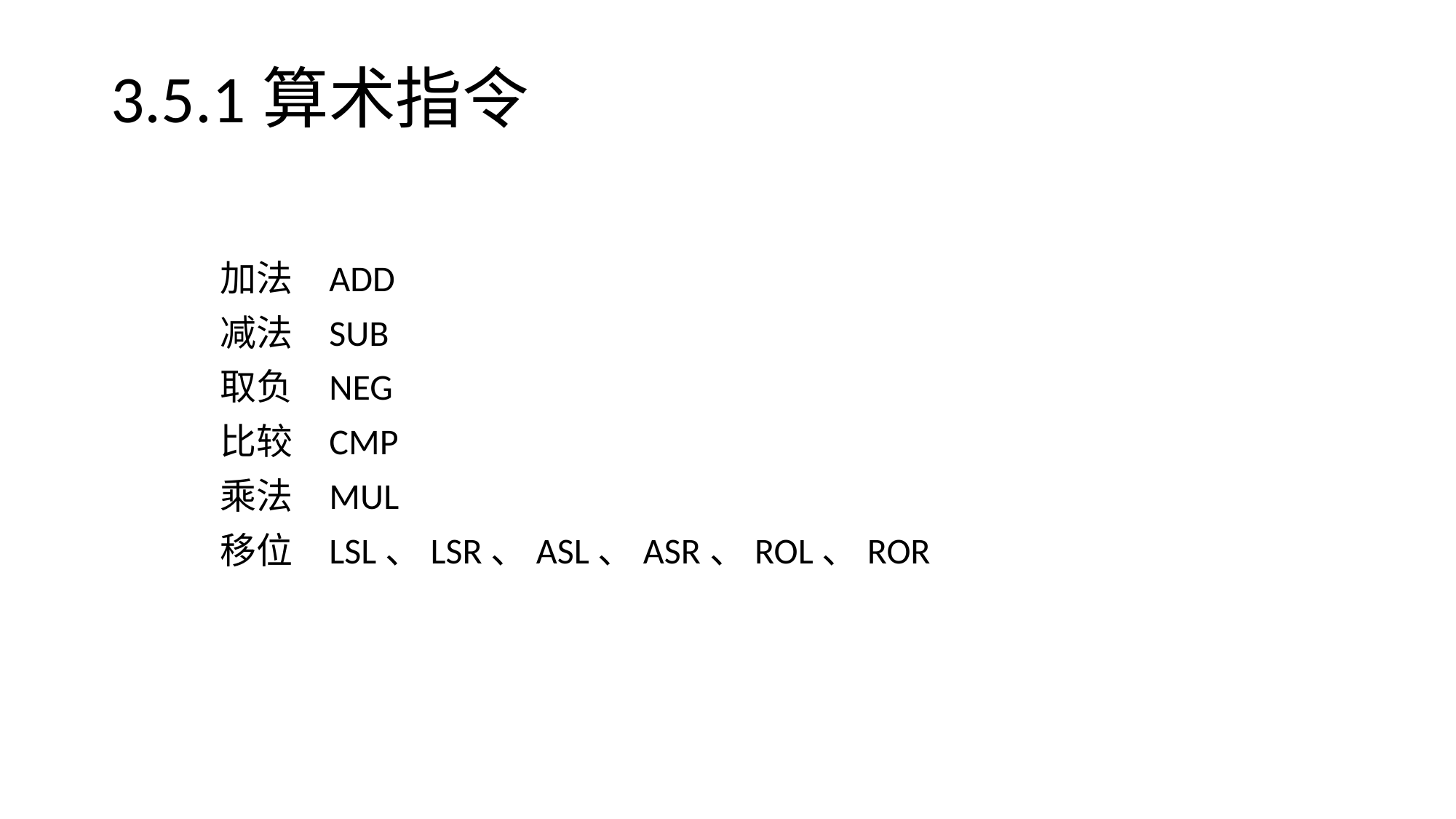

# 3.5.1算术指令

	加法	ADD
	减法	SUB
	取负	NEG
	比较	CMP
	乘法	MUL
	移位	LSL、LSR、ASL、ASR、ROL、ROR